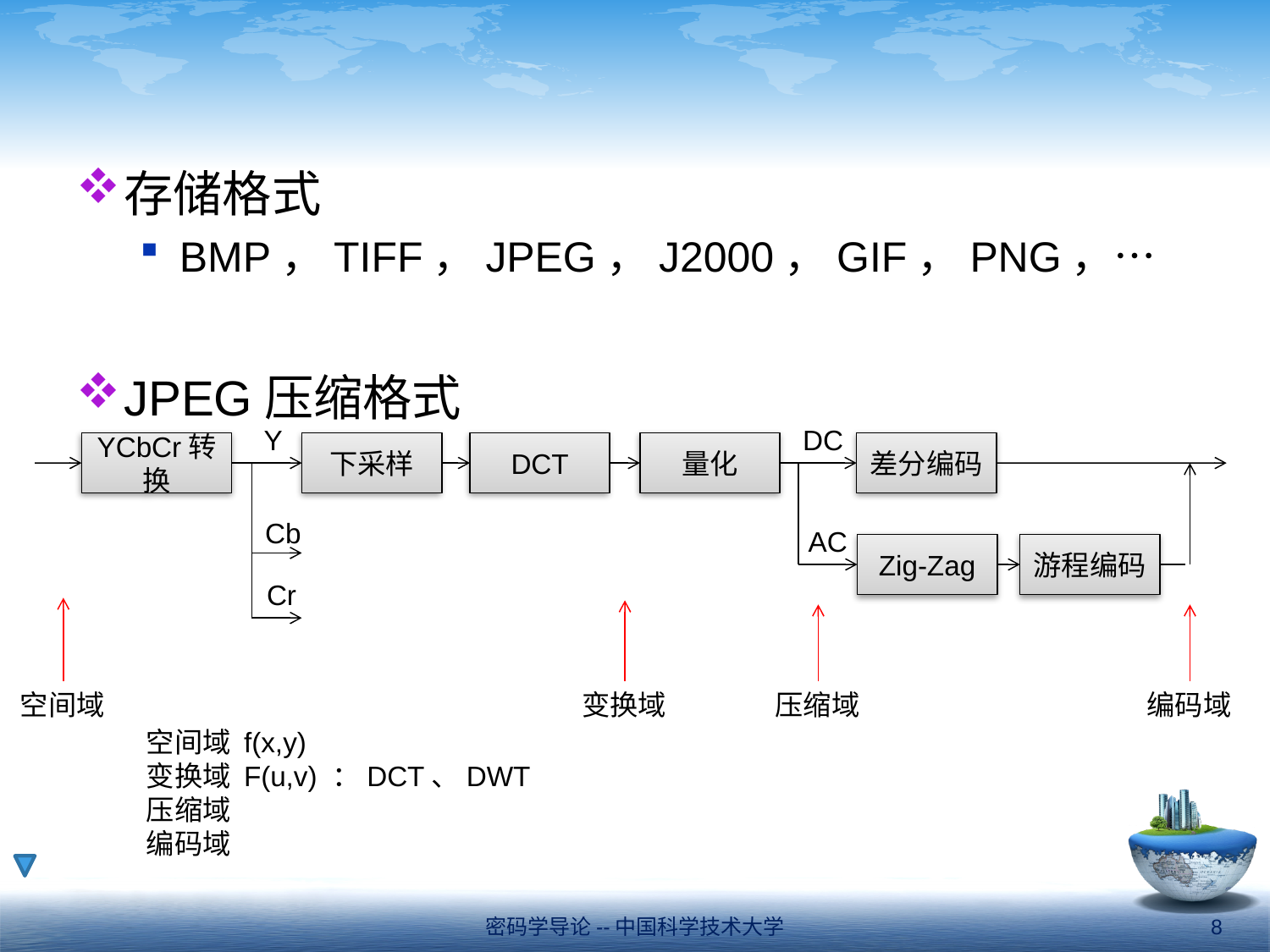

#
存储格式
BMP，TIFF，JPEG，J2000，GIF，PNG，…

JPEG压缩格式

Y
DC
YCbCr转换
下采样
DCT
量化
差分编码
Cb
AC
Zig-Zag
游程编码
Cr
空间域
变换域
压缩域
编码域
空间域 f(x,y)
变换域 F(u,v) ：DCT、DWT
压缩域
编码域

密码学导论--中国科学技术大学
8